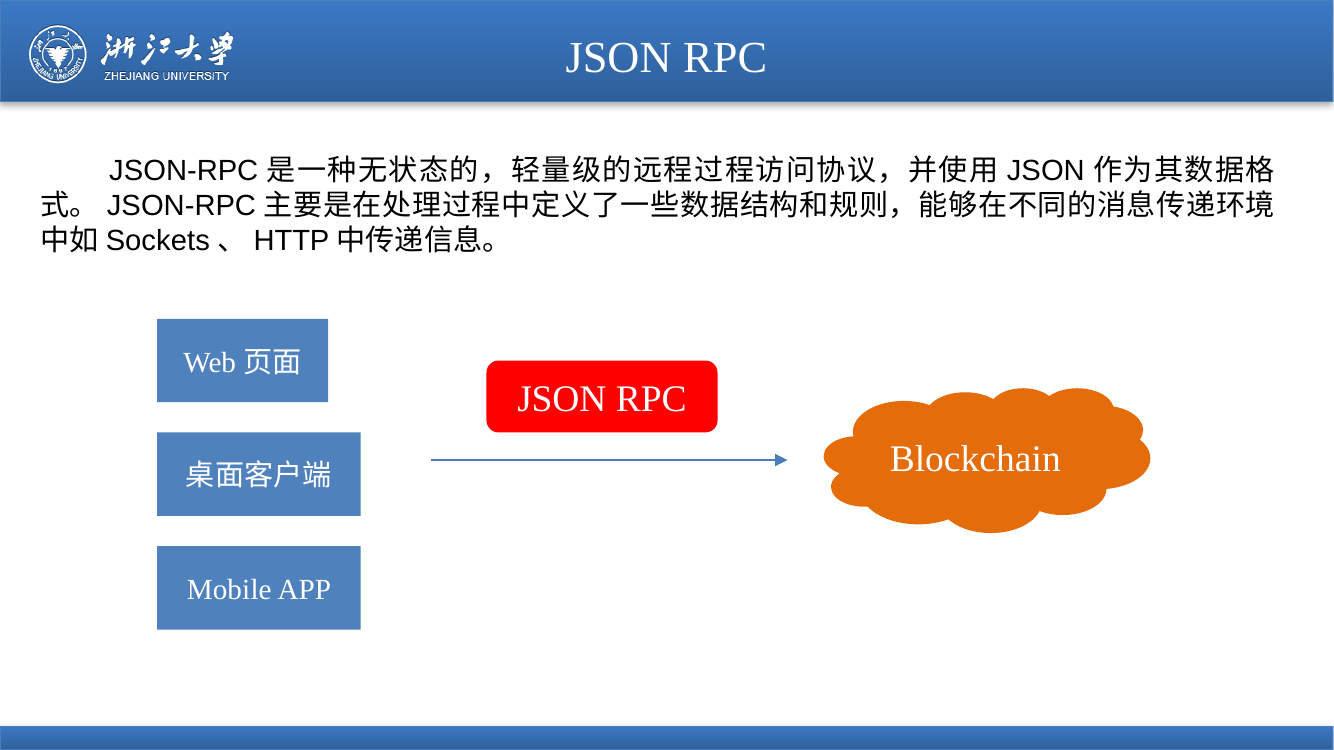

# JSON RPC
        JSON-RPC是一种无状态的，轻量级的远程过程访问协议，并使用JSON作为其数据格式。JSON-RPC主要是在处理过程中定义了一些数据结构和规则，能够在不同的消息传递环境中如Sockets、HTTP中传递信息。
Web页面
JSON RPC
Blockchain
桌面客户端
Mobile APP